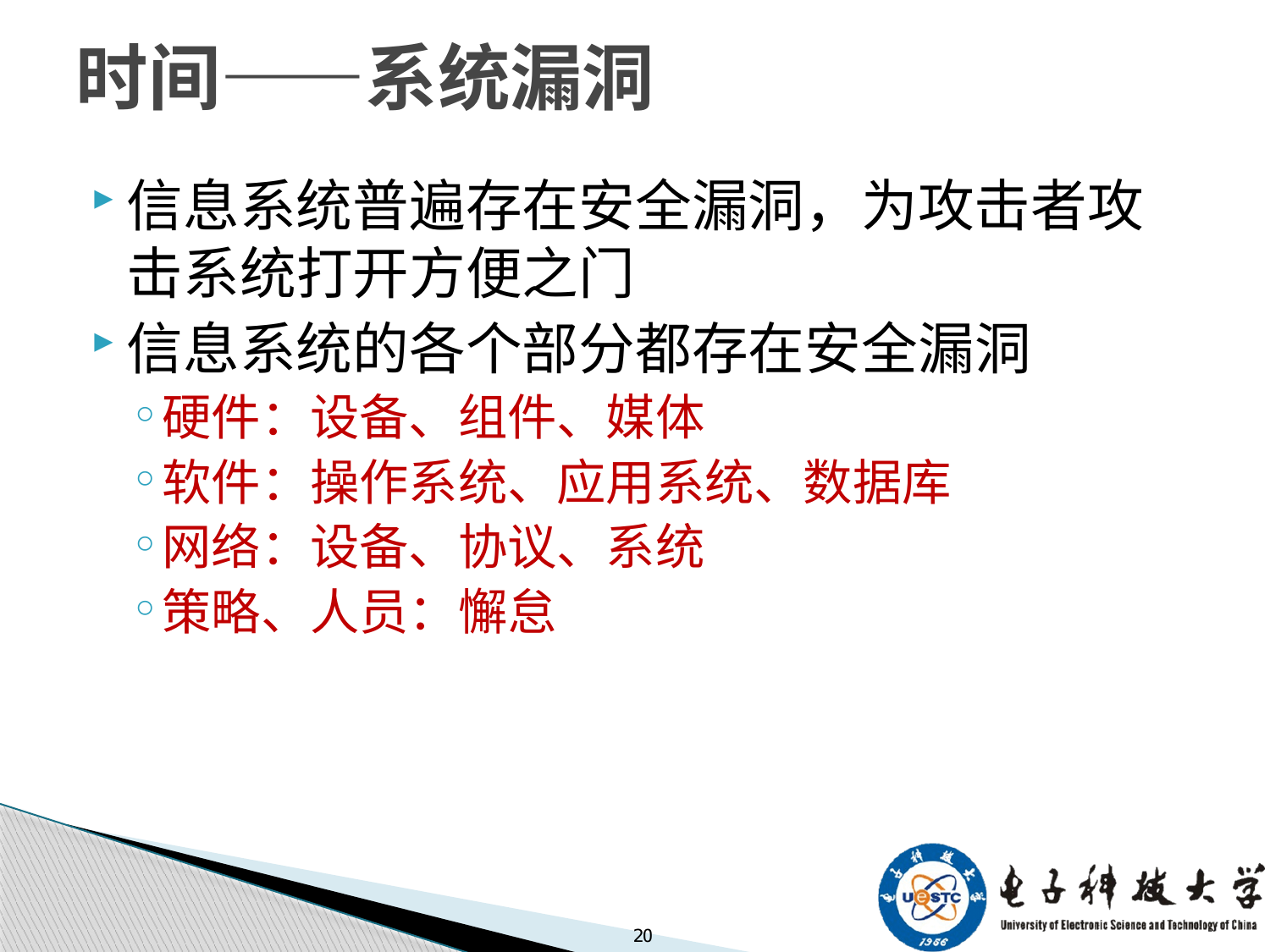

# 时间——系统漏洞
信息系统普遍存在安全漏洞，为攻击者攻击系统打开方便之门
信息系统的各个部分都存在安全漏洞
硬件：设备、组件、媒体
软件：操作系统、应用系统、数据库
网络：设备、协议、系统
策略、人员：懈怠
20